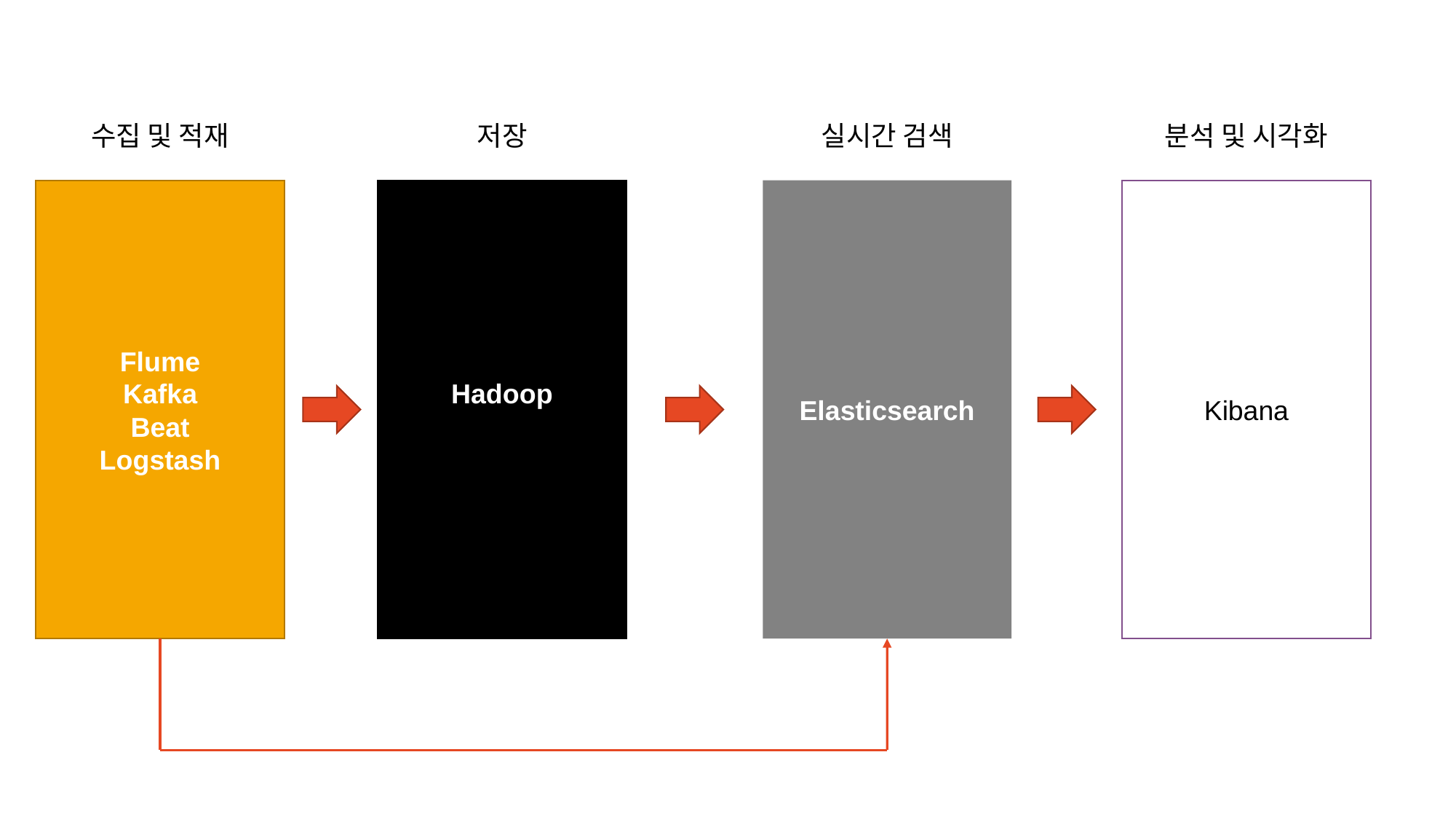

수집 및 적재
저장
실시간 검색
분석 및 시각화
Flume
Kafka
Beat
Logstash
Hadoop

Elasticsearch
Kibana